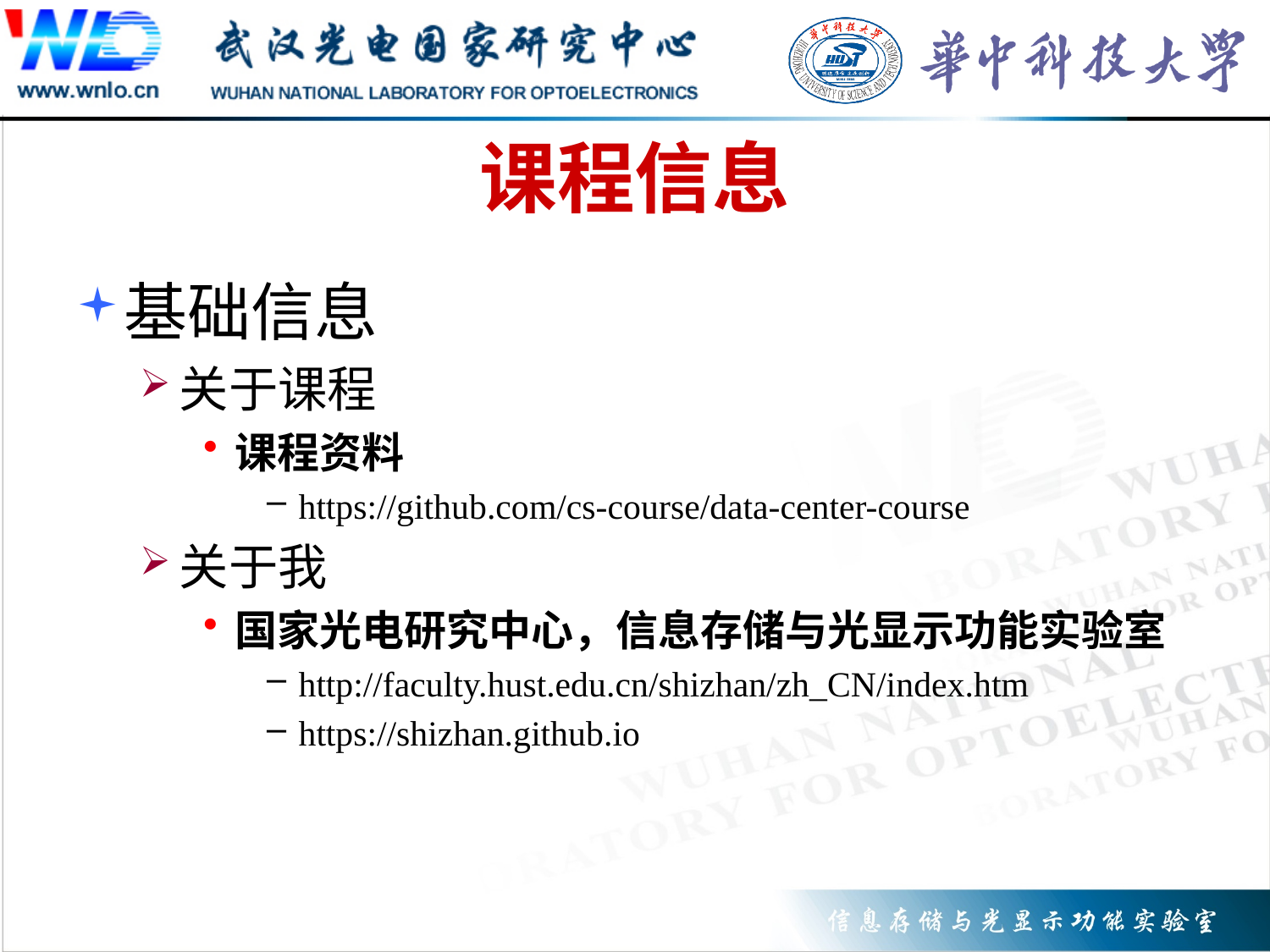

# 课程信息
基础信息
关于课程
课程资料
https://github.com/cs-course/data-center-course
关于我
国家光电研究中心，信息存储与光显示功能实验室
http://faculty.hust.edu.cn/shizhan/zh_CN/index.htm
https://shizhan.github.io